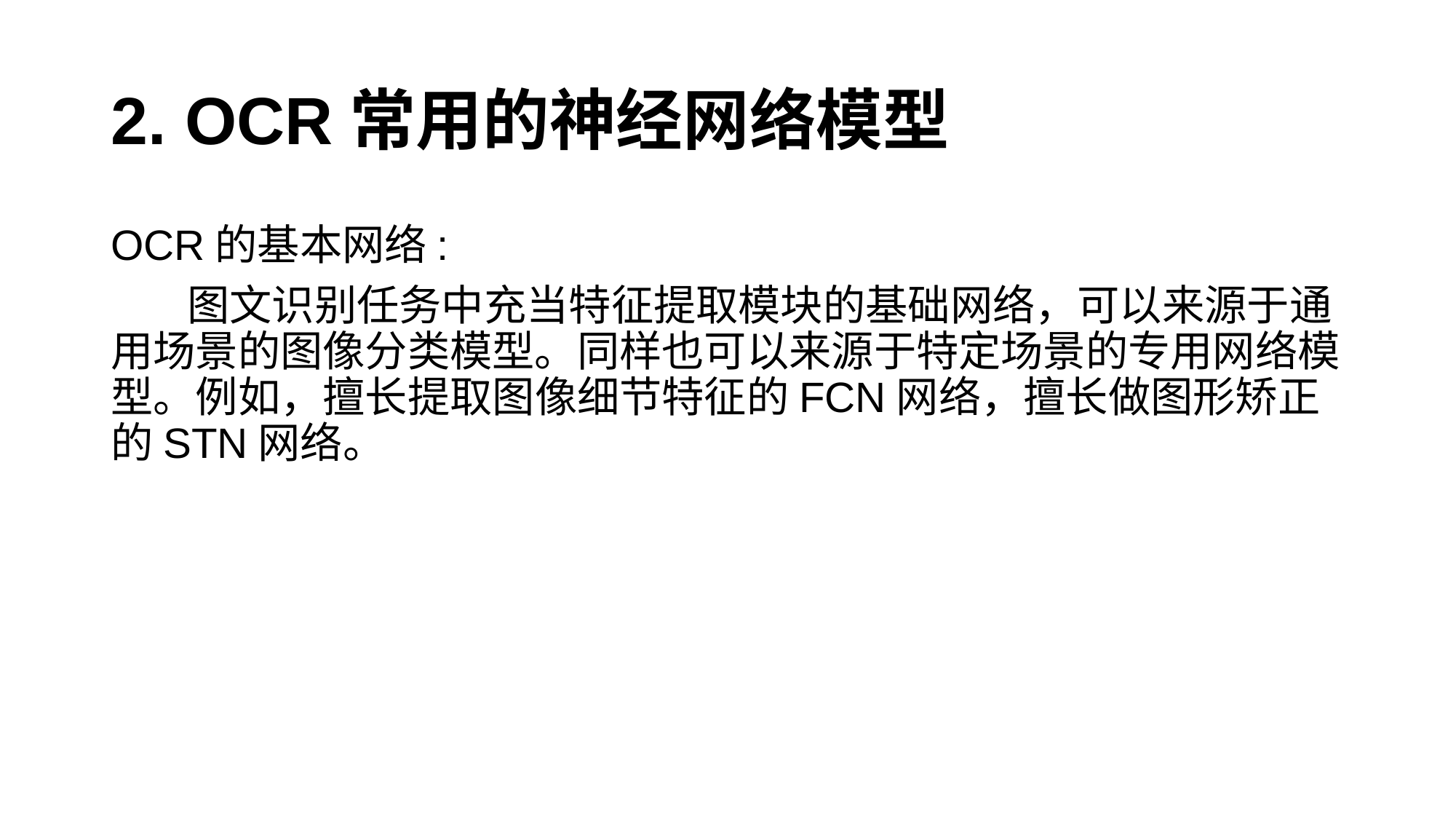

# 2. OCR常用的神经网络模型
OCR的基本网络:
       图文识别任务中充当特征提取模块的基础网络，可以来源于通用场景的图像分类模型。同样也可以来源于特定场景的专用网络模型。例如，擅长提取图像细节特征的FCN网络，擅长做图形矫正的STN网络。